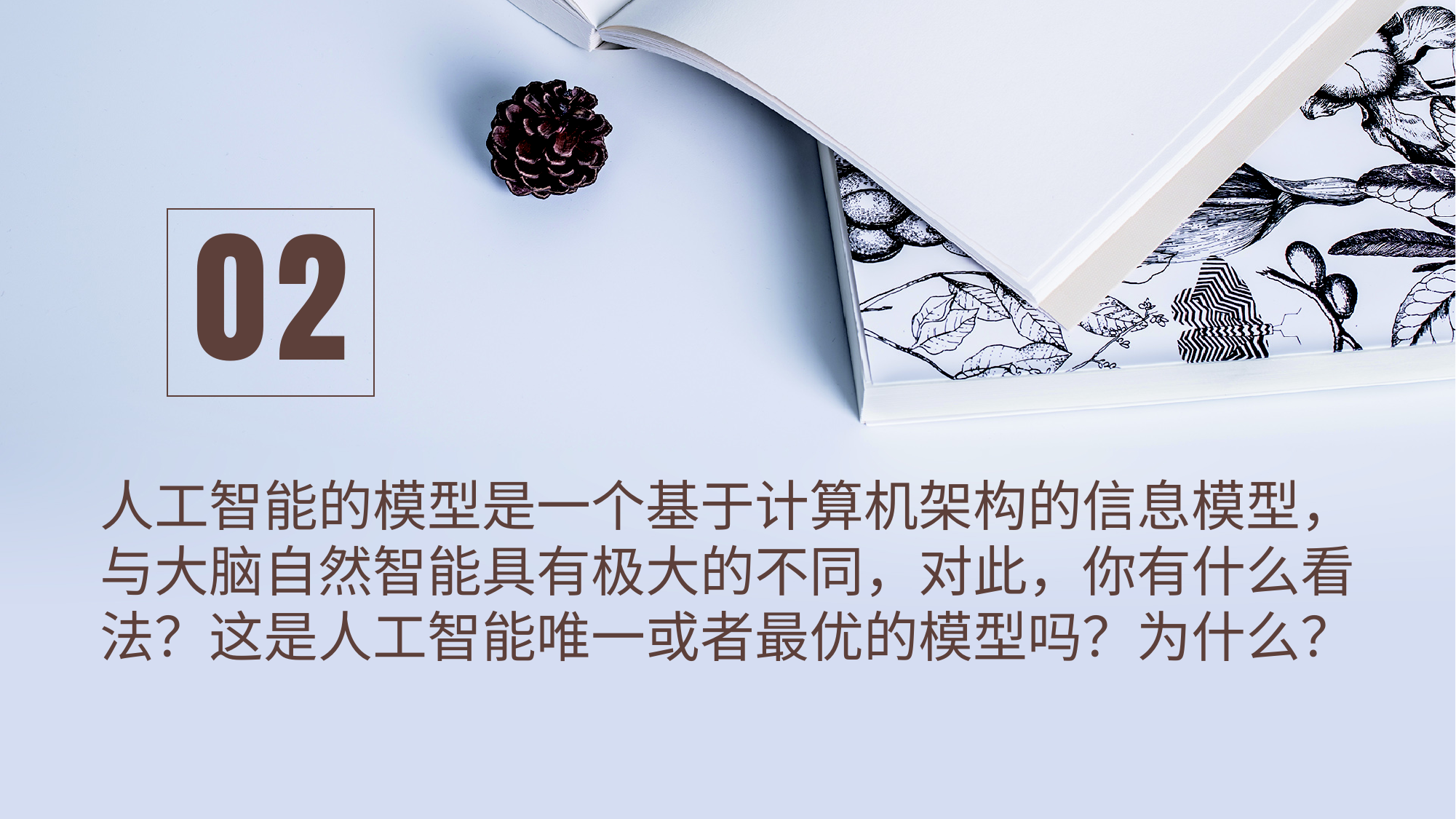

02

人工智能的模型是一个基于计算机架构的信息模型，与大脑自然智能具有极大的不同，对此，你有什么看法？这是人工智能唯一或者最优的模型吗？为什么？